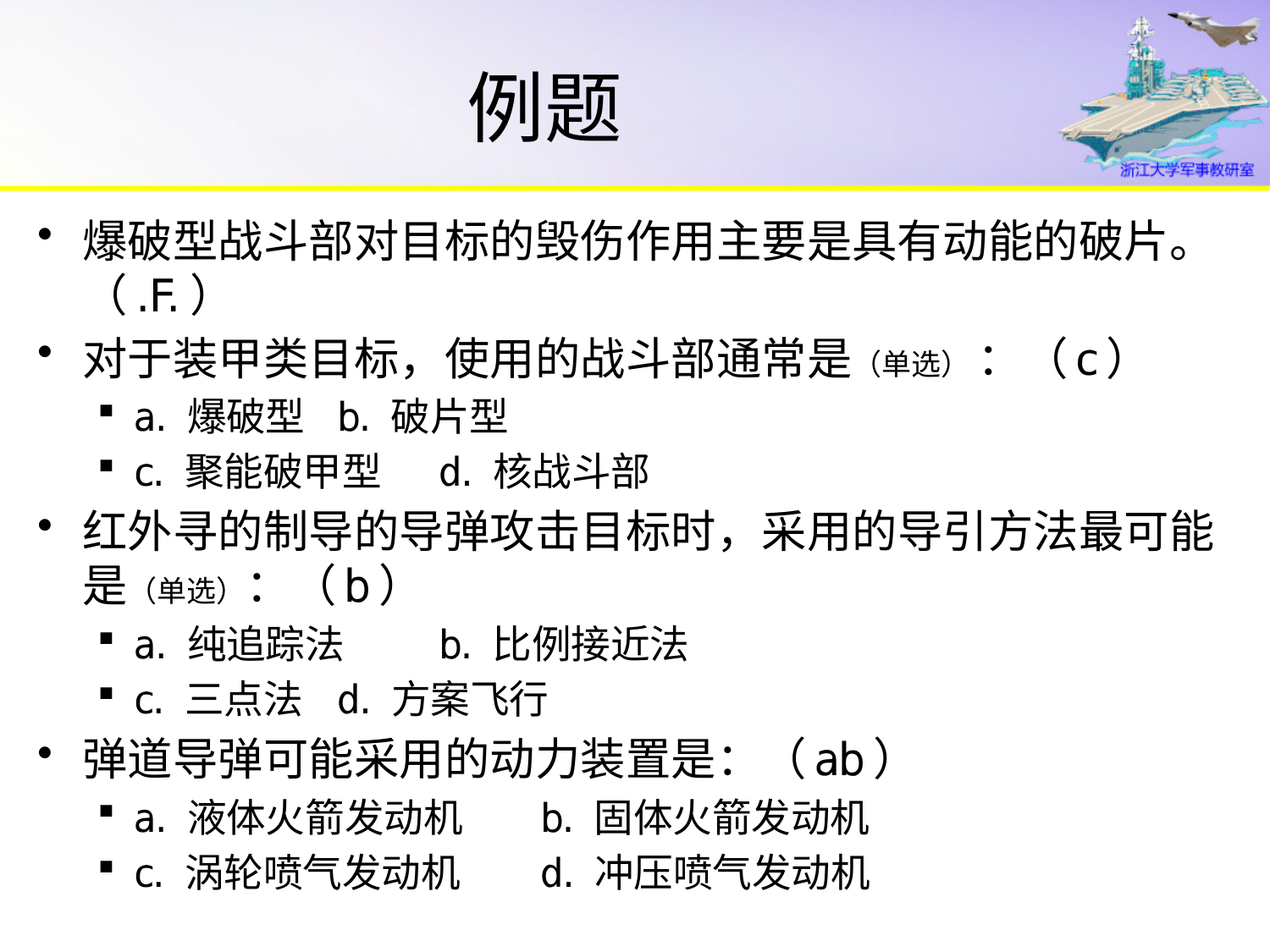

# 例题
爆破型战斗部对目标的毁伤作用主要是具有动能的破片。（.F.）
对于装甲类目标，使用的战斗部通常是（单选） ：（c）
a. 爆破型			b. 破片型
c. 聚能破甲型			d. 核战斗部
红外寻的制导的导弹攻击目标时，采用的导引方法最可能是（单选）：（b）
a. 纯追踪法			b. 比例接近法
c. 三点法			d. 方案飞行
弹道导弹可能采用的动力装置是：（ab）
a. 液体火箭发动机		b. 固体火箭发动机
c. 涡轮喷气发动机		d. 冲压喷气发动机